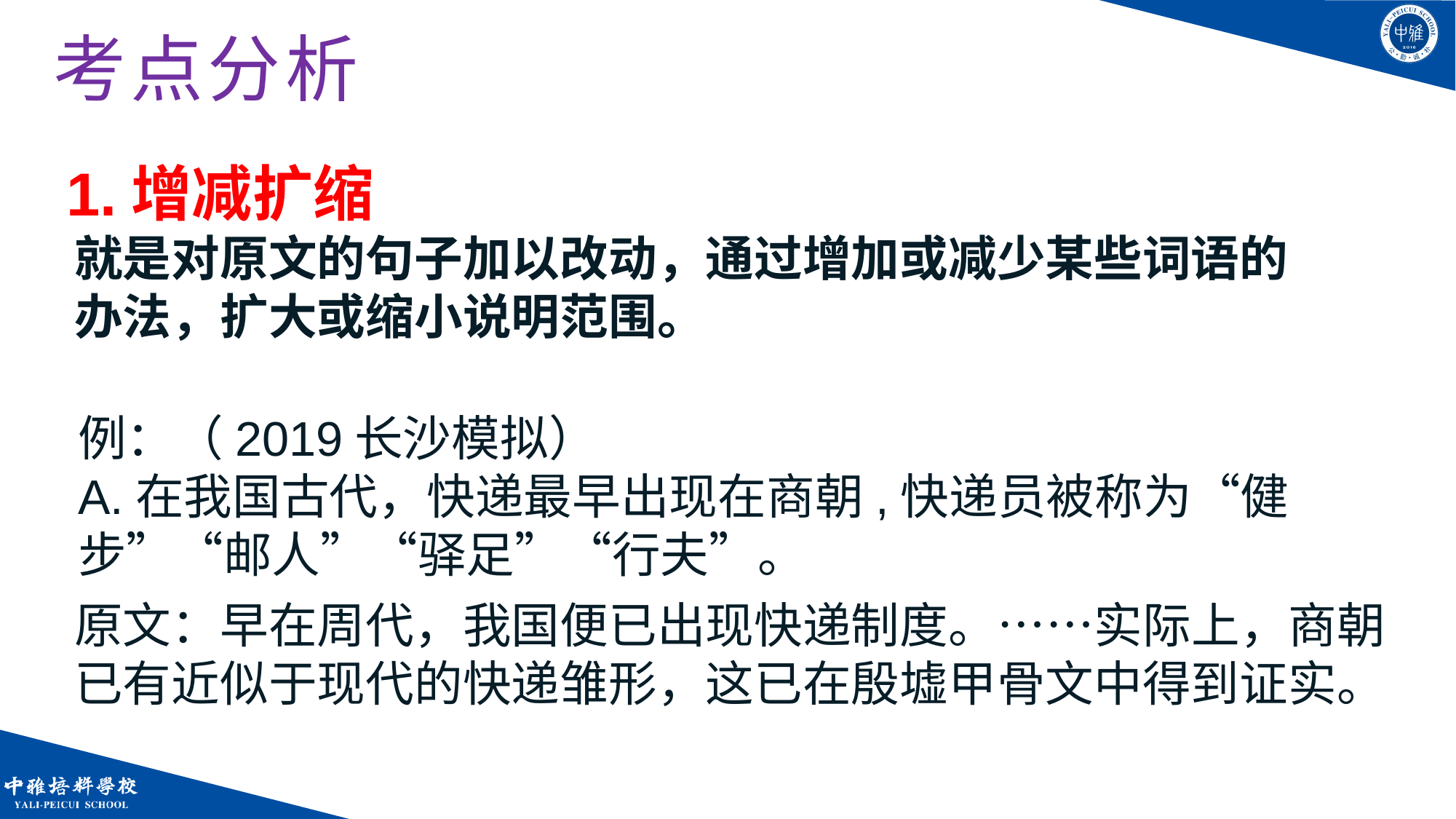

考点分析
1.增减扩缩
就是对原文的句子加以改动，通过增加或减少某些词语的办法，扩大或缩小说明范围。
例：（2019长沙模拟）
A.在我国古代，快递最早出现在商朝,快递员被称为“健步”“邮人”“驿足”“行夫”。
原文：早在周代，我国便已出现快递制度。……实际上，商朝已有近似于现代的快递雏形，这已在殷墟甲骨文中得到证实。